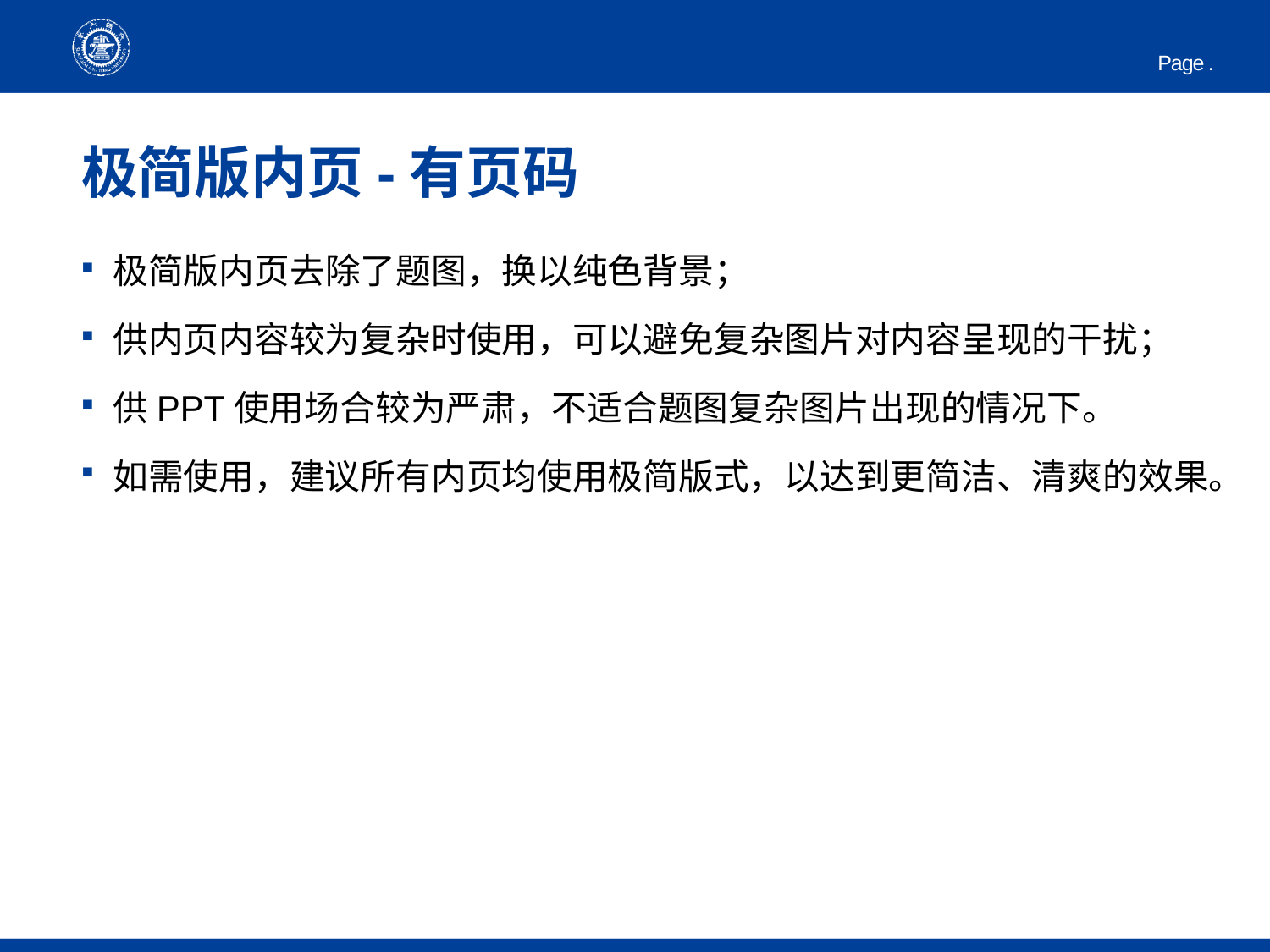

35
# 极简版内页-有页码
极简版内页去除了题图，换以纯色背景；
供内页内容较为复杂时使用，可以避免复杂图片对内容呈现的干扰；
供PPT使用场合较为严肃，不适合题图复杂图片出现的情况下。
如需使用，建议所有内页均使用极简版式，以达到更简洁、清爽的效果。